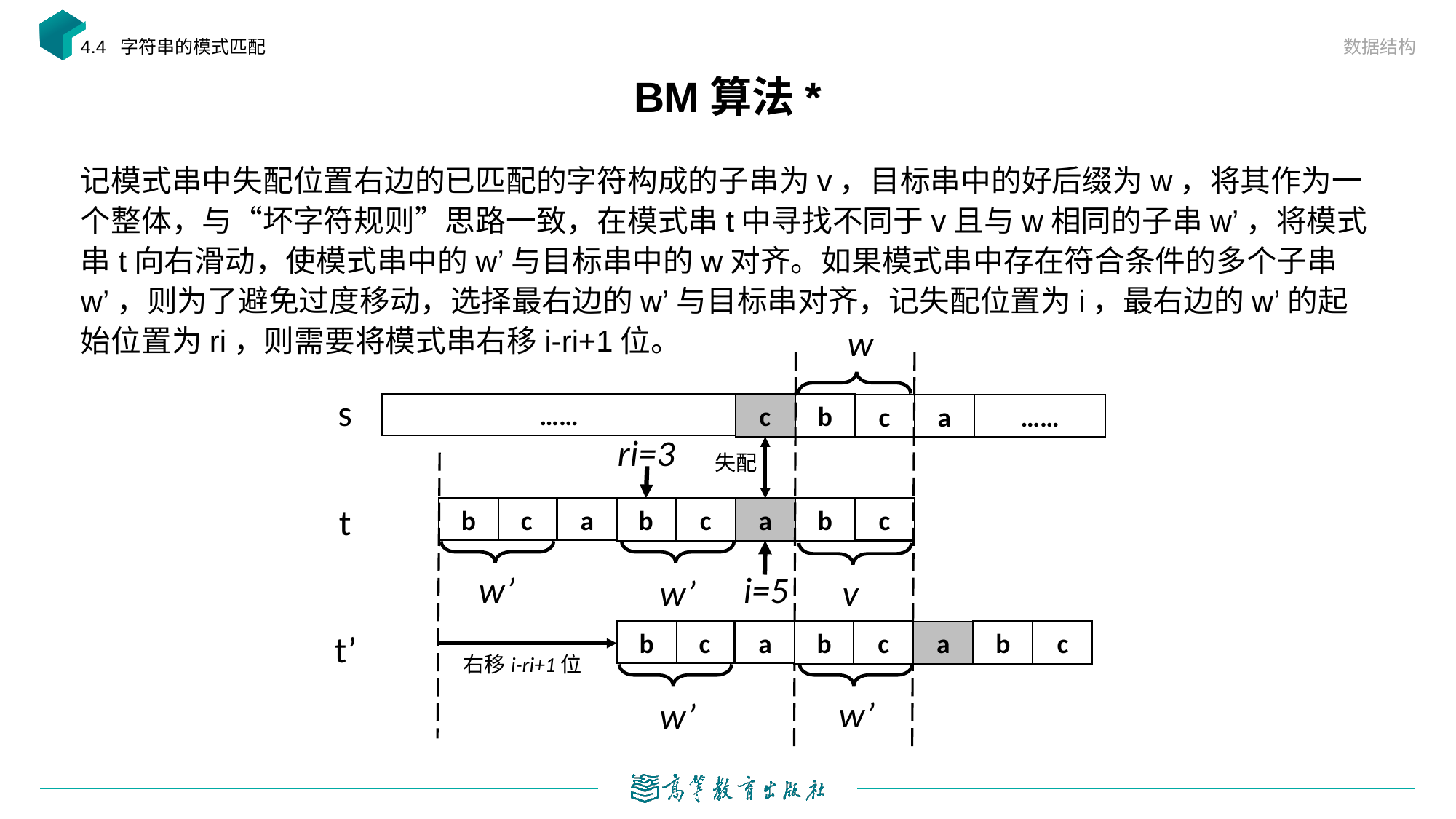

数据结构
4.4  字符串的模式匹配
# BM算法*
记模式串中失配位置右边的已匹配的字符构成的子串为v，目标串中的好后缀为w，将其作为一个整体，与“坏字符规则”思路一致，在模式串t中寻找不同于v且与w相同的子串w’，将模式串t向右滑动，使模式串中的w’与目标串中的w对齐。如果模式串中存在符合条件的多个子串w’，则为了避免过度移动，选择最右边的w’与目标串对齐，记失配位置为i，最右边的w’的起始位置为ri，则需要将模式串右移i-ri+1位。

w

s
……
c
b
c
a
……
失配
t

b
c
a
b
b
c
c
a
w’
w’

b
c
a
b
t’
b
c
c
a
w’
w’

v
右移i-ri+1位
ri=3
i=5